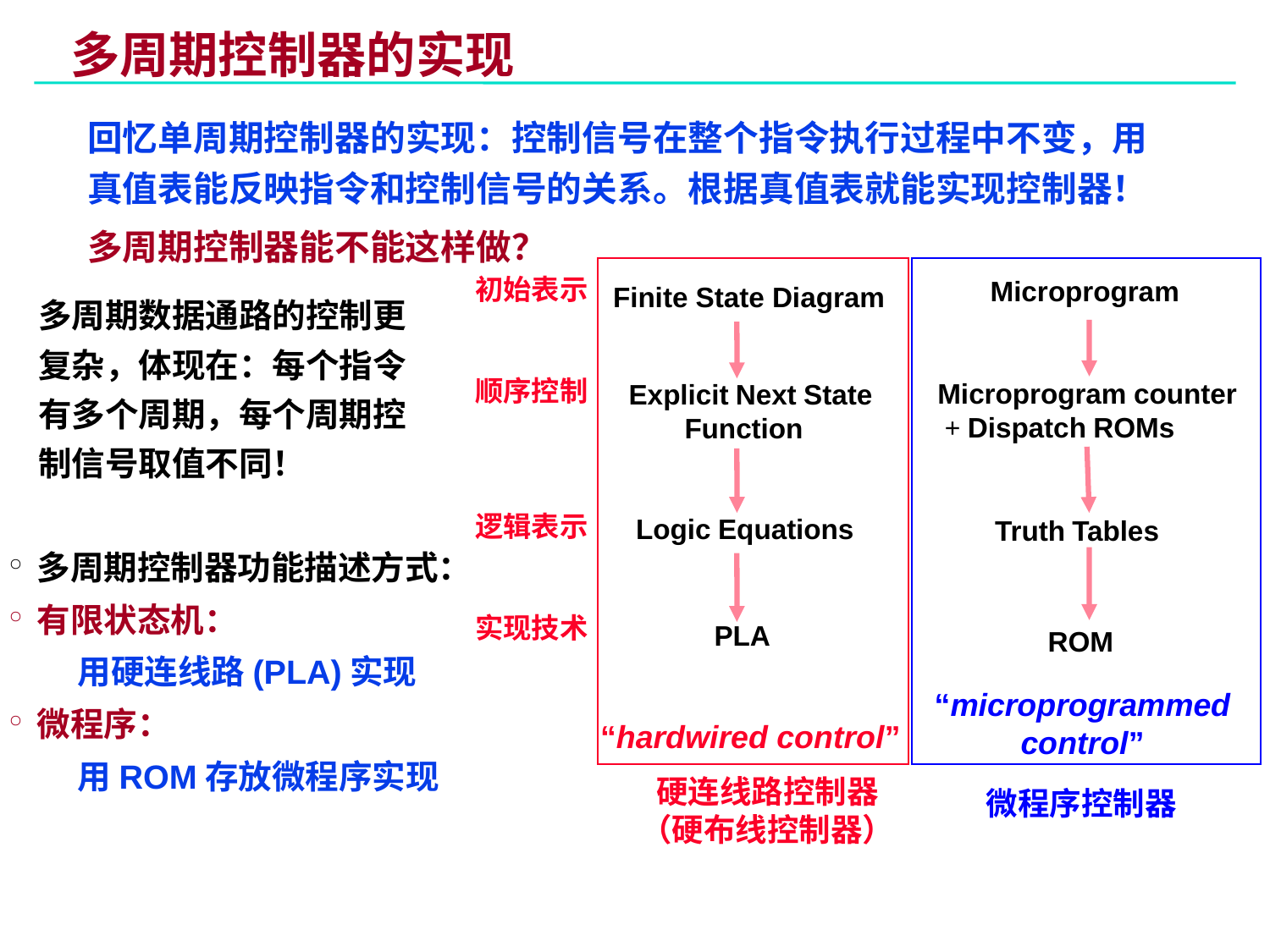

# 多周期控制器的实现
回忆单周期控制器的实现：控制信号在整个指令执行过程中不变，用真值表能反映指令和控制信号的关系。根据真值表就能实现控制器！
多周期控制器能不能这样做？

Finite State Diagram

Explicit Next State
        Function

Logic Equations

PLA
“hardwired control”

Microprogram

Microprogram counter
 + Dispatch ROMs

Truth Tables

ROM
“microprogrammed control”
初始表示

顺序控制

逻辑表示

实现技术
多周期数据通路的控制更复杂，体现在：每个指令有多个周期，每个周期控制信号取值不同！
多周期控制器功能描述方式：
有限状态机：
用硬连线路(PLA)实现
微程序：
用ROM存放微程序实现
硬连线路控制器
（硬布线控制器）
微程序控制器